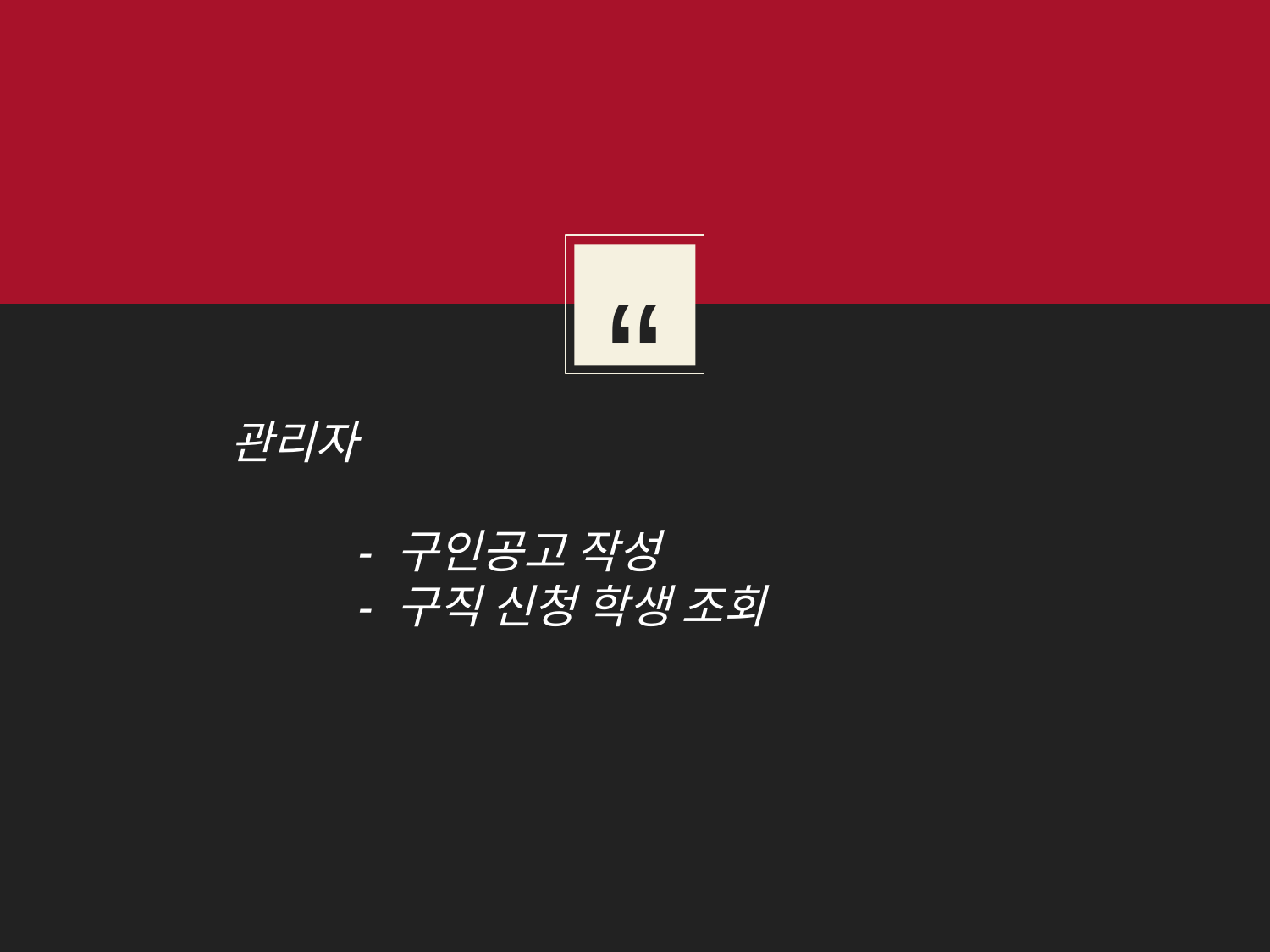

관리자

	- 구인공고 작성
	- 구직 신청 학생 조회